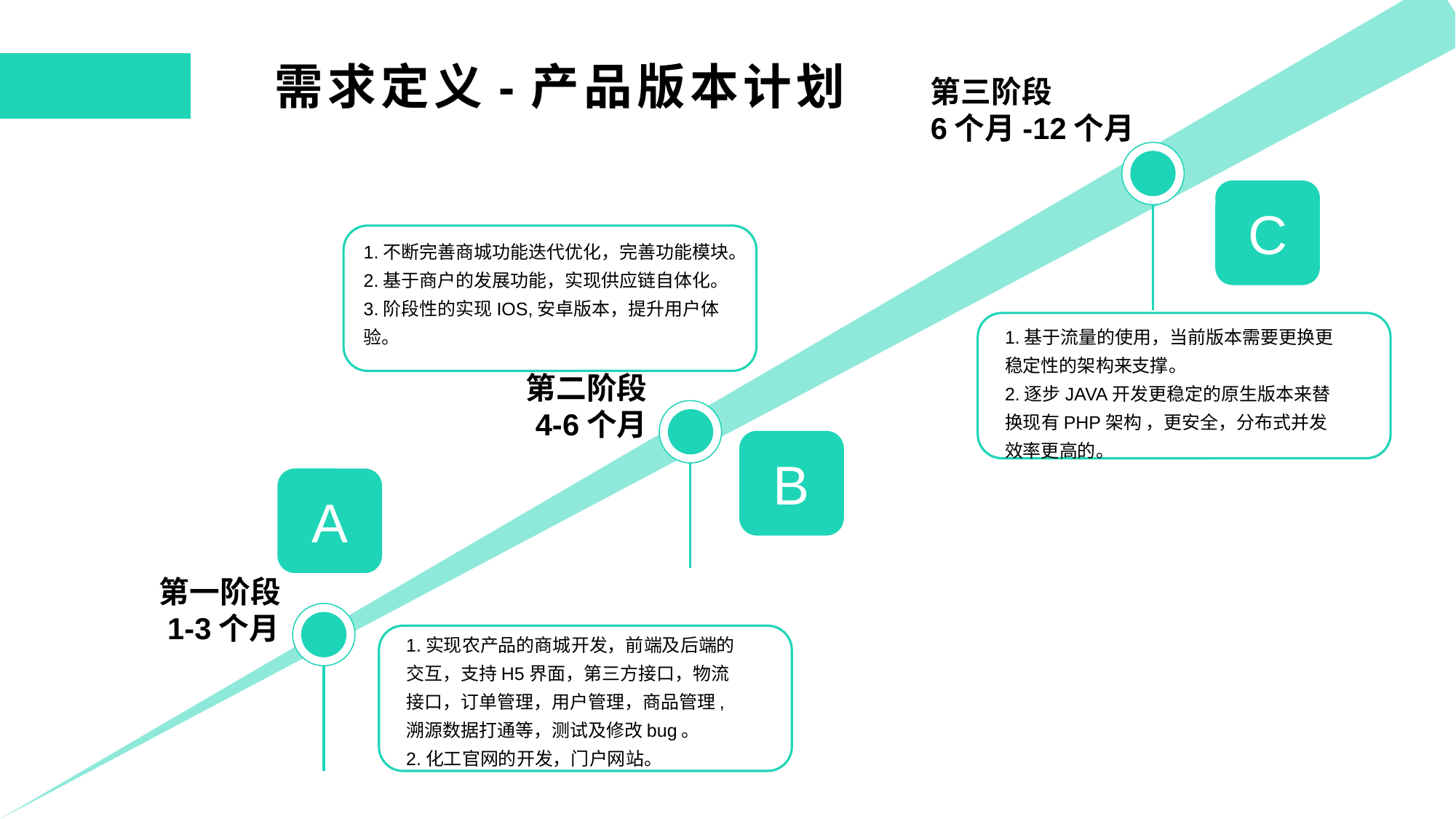

需求定义-产品版本计划

第三阶段
6个月-12个月

C

1.不断完善商城功能迭代优化，完善功能模块。
2.基于商户的发展功能，实现供应链自体化。
3.阶段性的实现IOS,安卓版本，提升用户体验。

1.基于流量的使用，当前版本需要更换更稳定性的架构来支撑。
2.逐步JAVA开发更稳定的原生版本来替换现有PHP架构 ，更安全，分布式并发效率更高的。
第二阶段
4-6个月

B
A
第一阶段
 1-3个月

1.实现农产品的商城开发，前端及后端的交互，支持H5界面，第三方接口，物流接口，订单管理，用户管理，商品管理,溯源数据打通等，测试及修改bug。
2.化工官网的开发，门户网站。